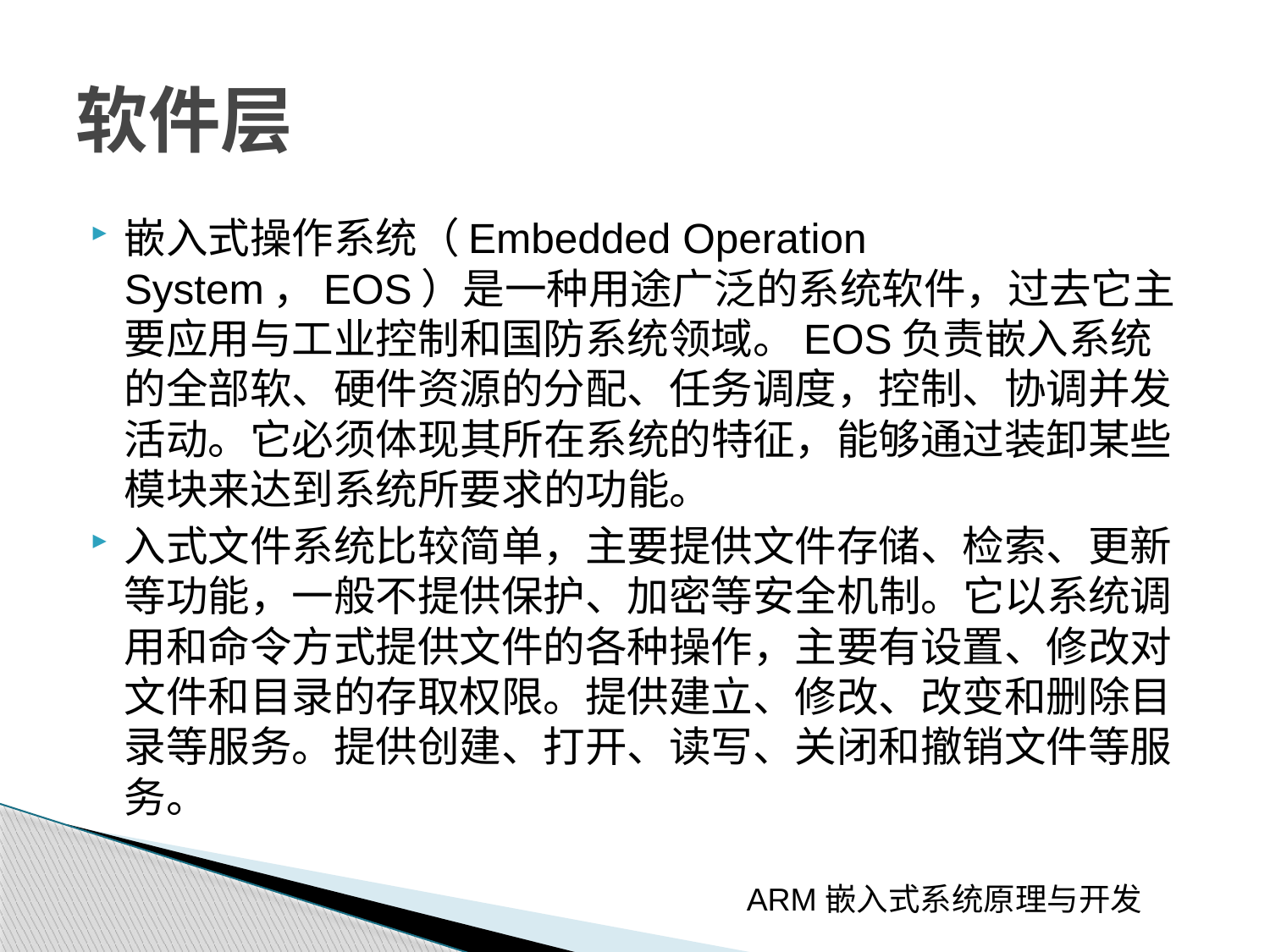

# 软件层
嵌入式操作系统（Embedded Operation System，EOS）是一种用途广泛的系统软件，过去它主要应用与工业控制和国防系统领域。EOS负责嵌入系统的全部软、硬件资源的分配、任务调度，控制、协调并发活动。它必须体现其所在系统的特征，能够通过装卸某些模块来达到系统所要求的功能。
入式文件系统比较简单，主要提供文件存储、检索、更新等功能，一般不提供保护、加密等安全机制。它以系统调用和命令方式提供文件的各种操作，主要有设置、修改对文件和目录的存取权限。提供建立、修改、改变和删除目录等服务。提供创建、打开、读写、关闭和撤销文件等服务。
ARM嵌入式系统原理与开发